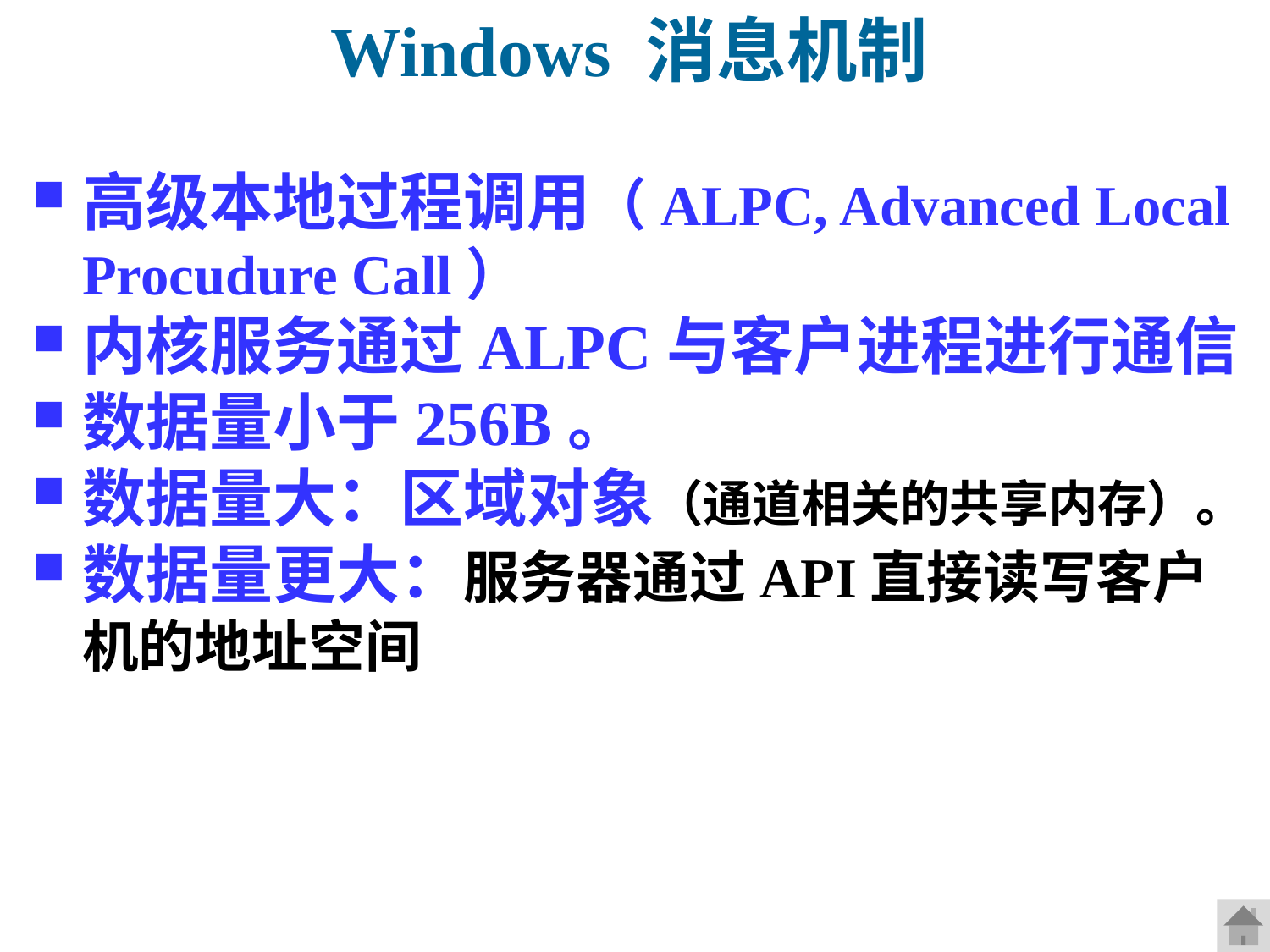

Windows 消息机制
高级本地过程调用（ALPC, Advanced Local Procudure Call）
内核服务通过ALPC与客户进程进行通信
数据量小于256B。
数据量大：区域对象（通道相关的共享内存）。
数据量更大：服务器通过API直接读写客户机的地址空间